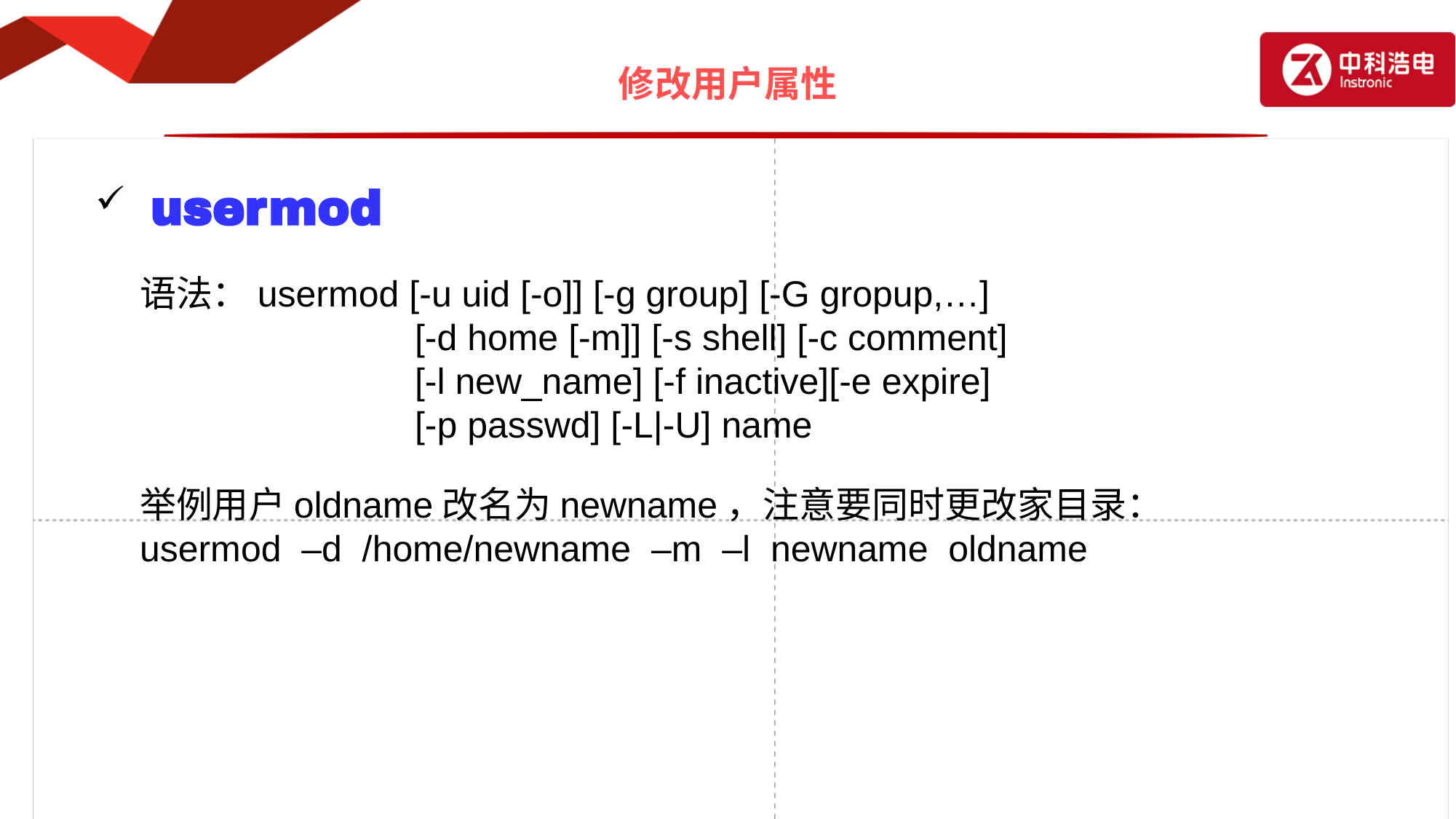

# 修改用户属性
usermod

语法：usermod [-u uid [-o]] [-g group] [-G gropup,…]
                           [-d home [-m]] [-s shell] [-c comment]
                           [-l new_name] [-f inactive][-e expire]
                           [-p passwd] [-L|-U] name

举例用户oldname改名为newname，注意要同时更改家目录：
usermod  –d  /home/newname  –m  –l  newname  oldname